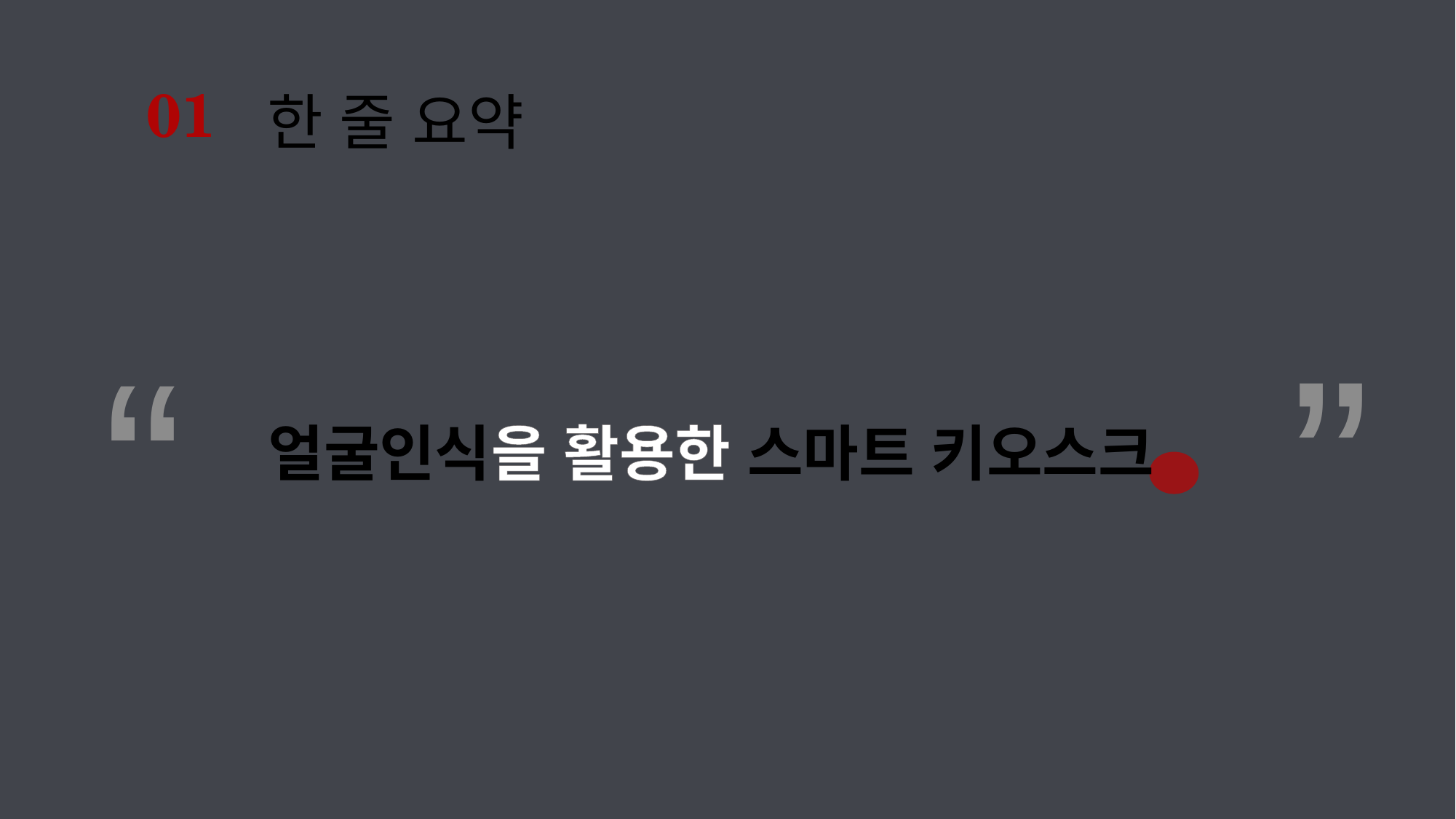

01
한 줄 요약
”
“
얼굴인식을 활용한 스마트 키오스크